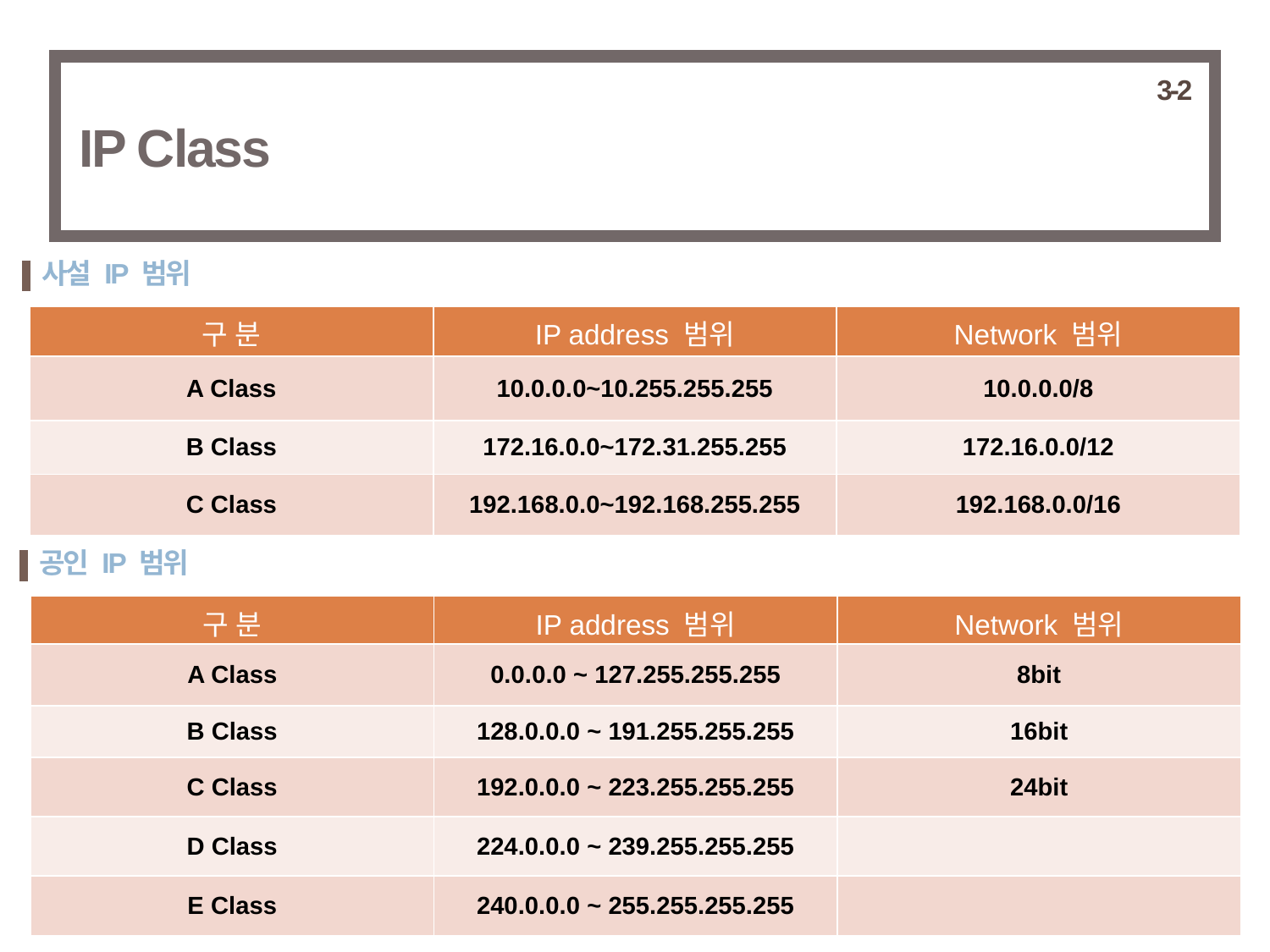

3-2
IP Class
사설 IP 범위

| 구 분 | IP address 범위 | Network 범위 |
| --- | --- | --- |
| A Class | 10.0.0.0~10.255.255.255 | 10.0.0.0/8 |
| B Class | 172.16.0.0~172.31.255.255 | 172.16.0.0/12 |
| C Class | 192.168.0.0~192.168.255.255 | 192.168.0.0/16 |
공인 IP 범위
| 구 분 | IP address 범위 | Network 범위 |
| --- | --- | --- |
| A Class | 0.0.0.0 ~ 127.255.255.255 | 8bit |
| B Class | 128.0.0.0 ~ 191.255.255.255 | 16bit |
| C Class | 192.0.0.0 ~ 223.255.255.255 | 24bit |
| D Class | 224.0.0.0 ~ 239.255.255.255 |  |
| E Class | 240.0.0.0 ~ 255.255.255.255 |  |